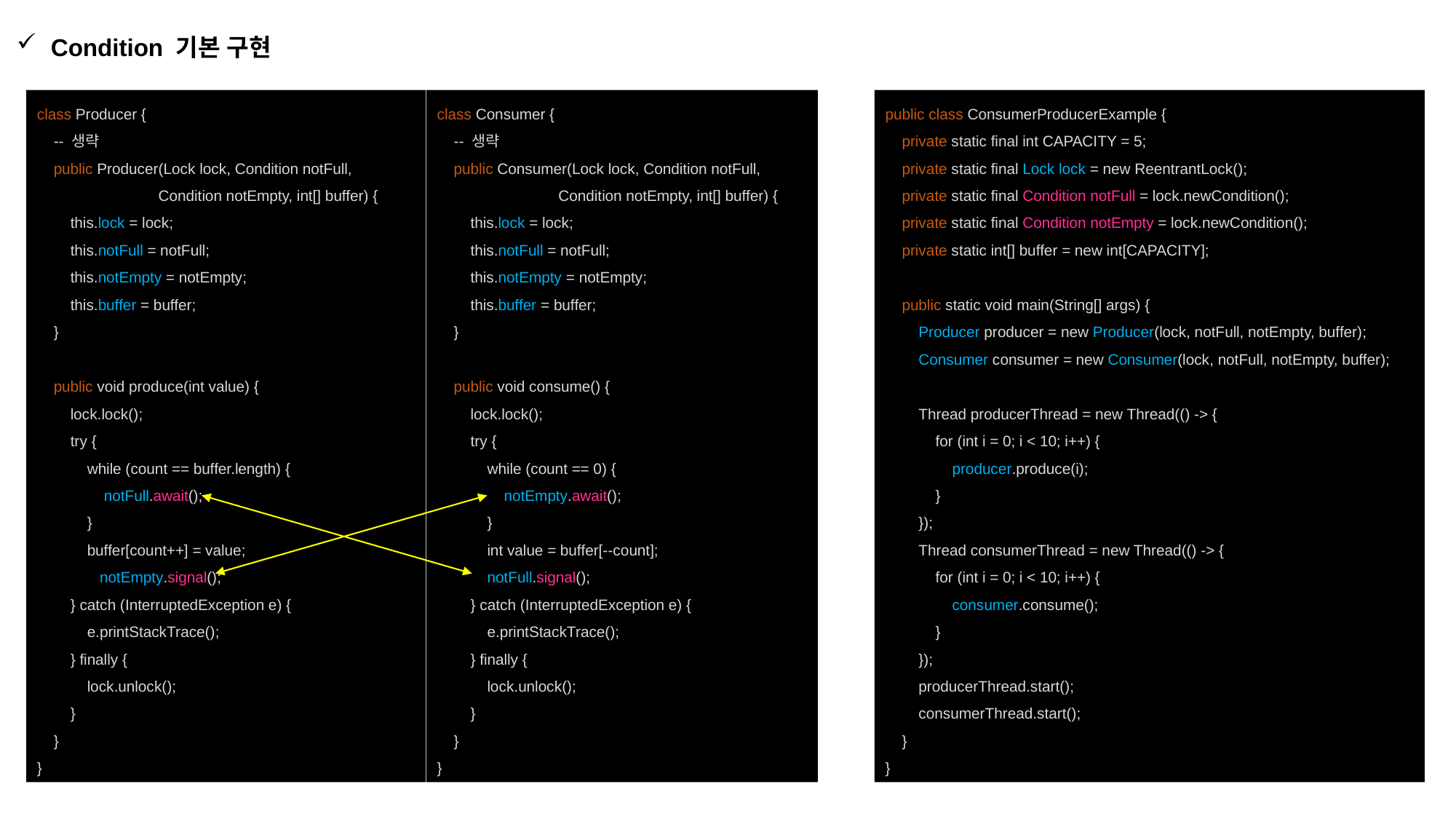

Condition 기본 구현
public class ConsumerProducerExample {
    private static final int CAPACITY = 5;
    private static final Lock lock = new ReentrantLock();
    private static final Condition notFull = lock.newCondition();
    private static final Condition notEmpty = lock.newCondition();
    private static int[] buffer = new int[CAPACITY];

    public static void main(String[] args) {
        Producer producer = new Producer(lock, notFull, notEmpty, buffer);
        Consumer consumer = new Consumer(lock, notFull, notEmpty, buffer);

        Thread producerThread = new Thread(() -> {
            for (int i = 0; i < 10; i++) {
                producer.produce(i);
            }
        });
        Thread consumerThread = new Thread(() -> {
            for (int i = 0; i < 10; i++) {
                consumer.consume();
            }
        });
        producerThread.start();
        consumerThread.start();
    }
}
class Producer {
    -- 생략
    public Producer(Lock lock, Condition notFull,
                             Condition notEmpty, int[] buffer) {
        this.lock = lock;
        this.notFull = notFull;
        this.notEmpty = notEmpty;
        this.buffer = buffer;
    }

    public void produce(int value) {
        lock.lock();
        try {
            while (count == buffer.length) {
                notFull.await();
            }
            buffer[count++] = value;
               notEmpty.signal();
        } catch (InterruptedException e) {
            e.printStackTrace();
        } finally {
            lock.unlock();
        }
    }
}
class Consumer {
    -- 생략
    public Consumer(Lock lock, Condition notFull,
                             Condition notEmpty, int[] buffer) {
        this.lock = lock;
        this.notFull = notFull;
        this.notEmpty = notEmpty;
        this.buffer = buffer;
    }

    public void consume() {
        lock.lock();
        try {
            while (count == 0) {
                notEmpty.await();
            }
            int value = buffer[--count];
            notFull.signal();
        } catch (InterruptedException e) {
            e.printStackTrace();
        } finally {
            lock.unlock();
        }
    }
}